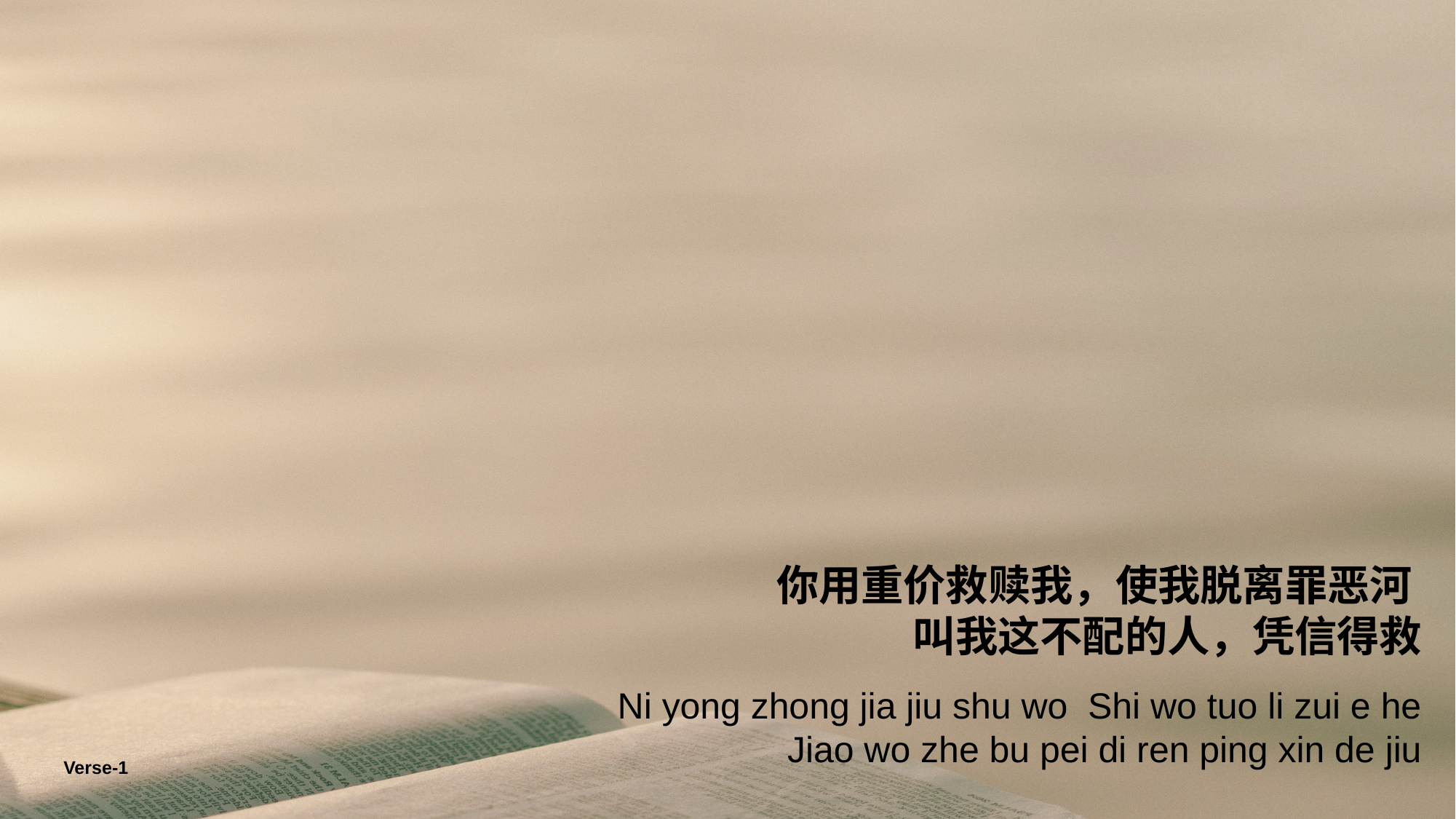

你用重价救赎我，使我脱离罪恶河
叫我这不配的人，凭信得救

Ni yong zhong jia jiu shu wo  Shi wo tuo li zui e he
Jiao wo zhe bu pei di ren ping xin de jiu

Verse-1